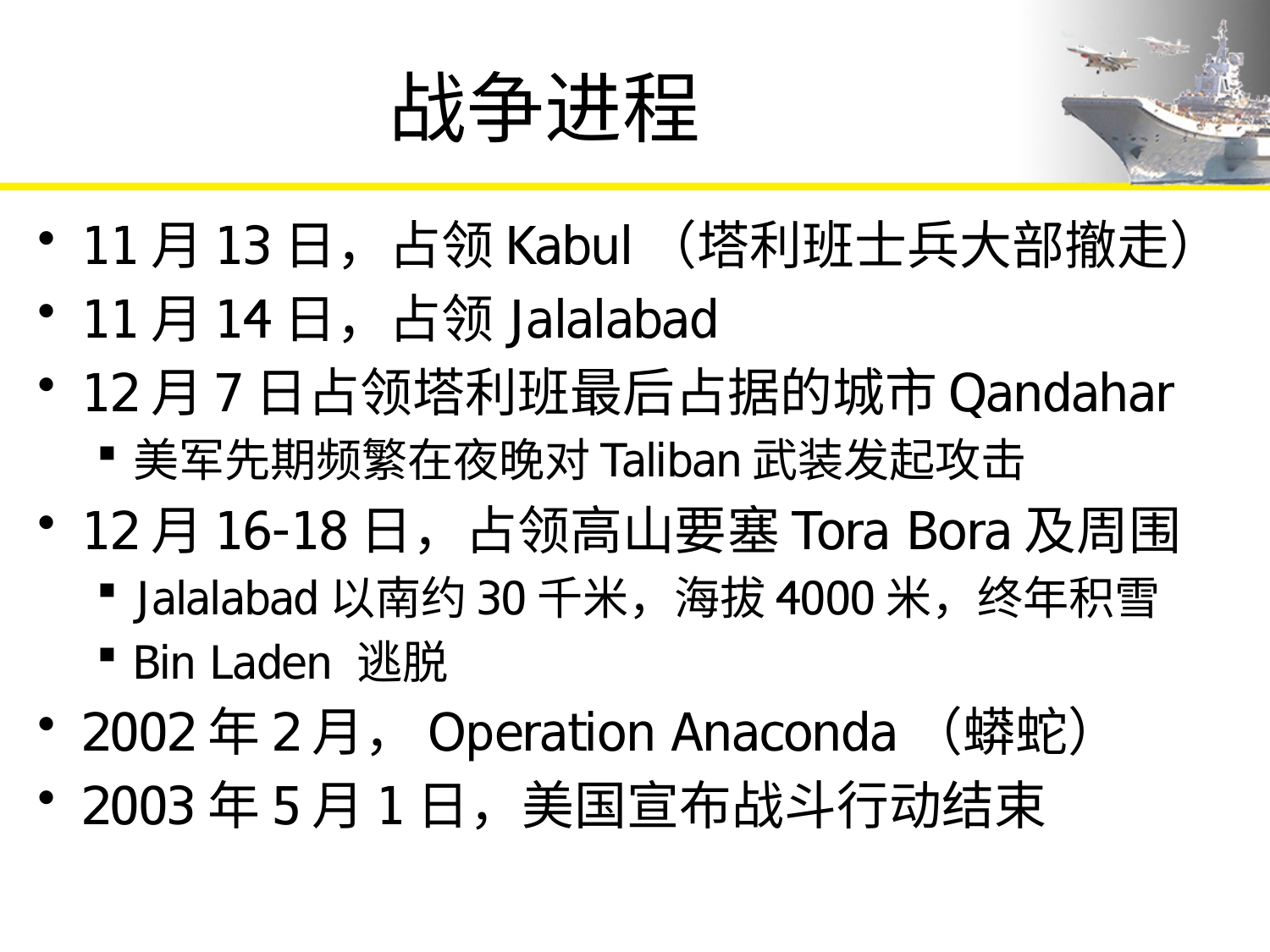

# 战争进程
11月13日，占领Kabul（塔利班士兵大部撤走）
11月14日，占领Jalalabad
12月7日占领塔利班最后占据的城市Qandahar
美军先期频繁在夜晚对Taliban武装发起攻击
12月16-18日，占领高山要塞Tora Bora及周围
Jalalabad以南约30千米，海拔4000米，终年积雪
Bin Laden 逃脱
2002年2月，Operation Anaconda（蟒蛇）
2003年5月1日，美国宣布战斗行动结束